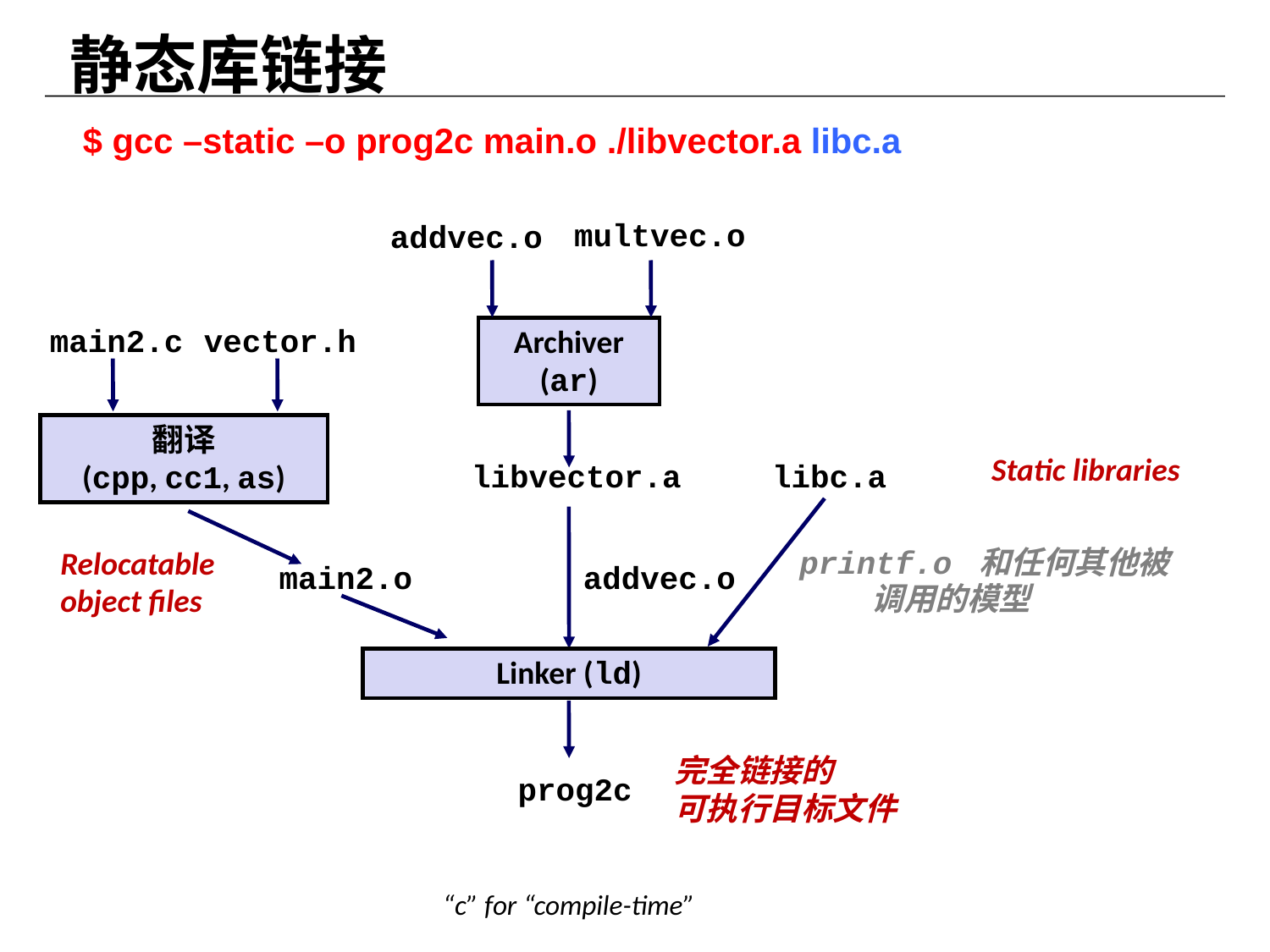

静态库链接
$ gcc –static –o prog2c main.o ./libvector.a libc.a
multvec.o
addvec.o

main2.c
vector.h
Archiver
(ar)

翻译
(cpp, cc1, as)
Static libraries
libvector.a
libc.a

Relocatable
object files
printf.o 和任何其他被
         调用的模型
main2.o
addvec.o

Linker (ld)

完全链接的
可执行目标文件
prog2c
“c” for “compile-time”